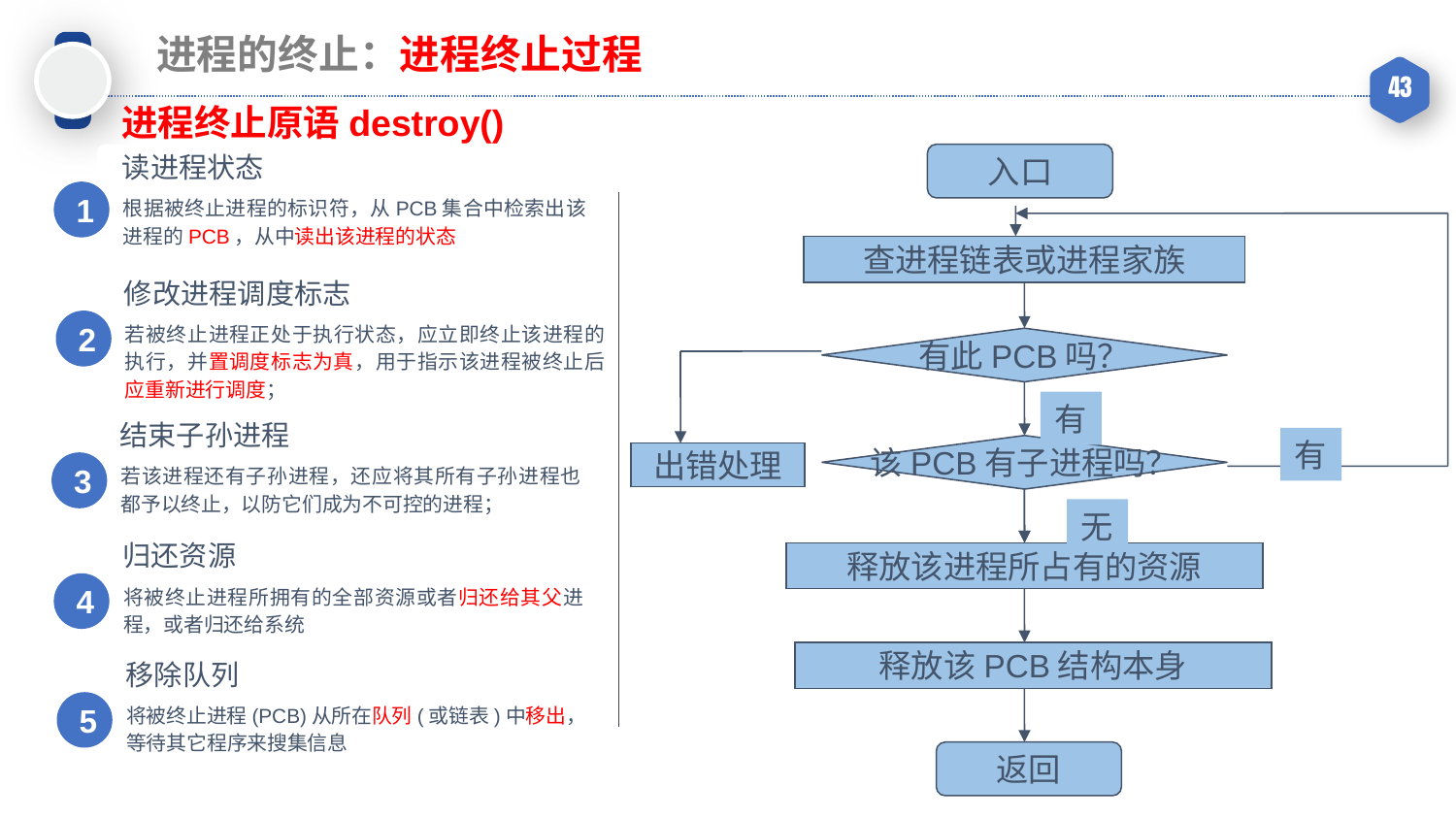

进程的终止：进程终止过程
进程终止原语destroy()
读进程状态
1
根据被终止进程的标识符，从PCB集合中检索出该进程的PCB，从中读出该进程的状态

进程家族
入口

查进程链表或进程家族

有此PCB吗？

有
有
该PCB有子进程吗？
出错处理

无
释放该进程所占有的资源

释放该PCB结构本身

返回
修改进程调度标志
2
若被终止进程正处于执行状态，应立即终止该进程的执行，并置调度标志为真，用于指示该进程被终止后应重新进行调度；
结束子孙进程
3
若该进程还有子孙进程，还应将其所有子孙进程也都予以终止，以防它们成为不可控的进程；
归还资源
4
将被终止进程所拥有的全部资源或者归还给其父进程，或者归还给系统
移除队列
5
将被终止进程(PCB)从所在队列(或链表)中移出，等待其它程序来搜集信息